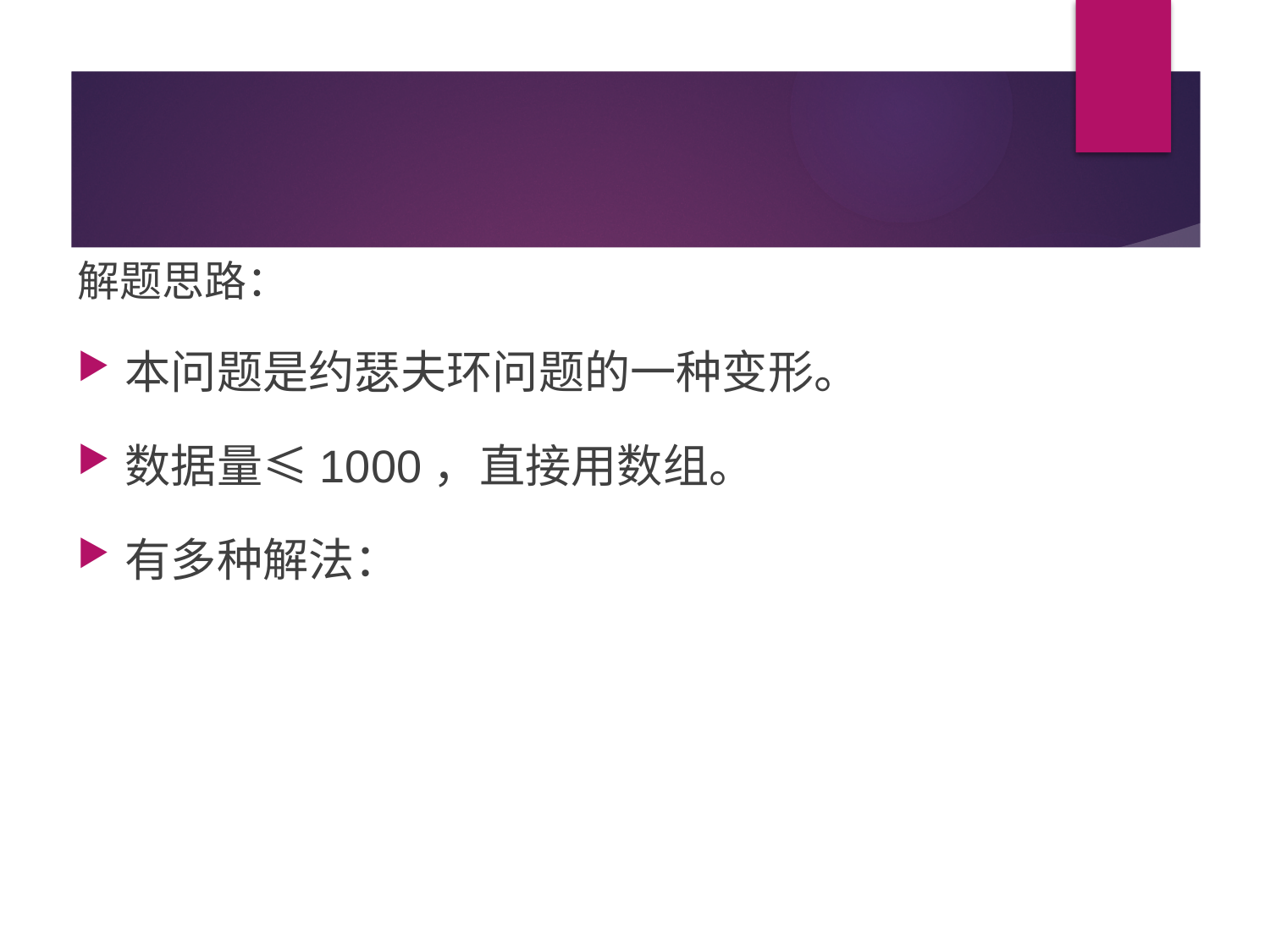

解题思路：
本问题是约瑟夫环问题的一种变形。
数据量≤1000，直接用数组。
有多种解法：